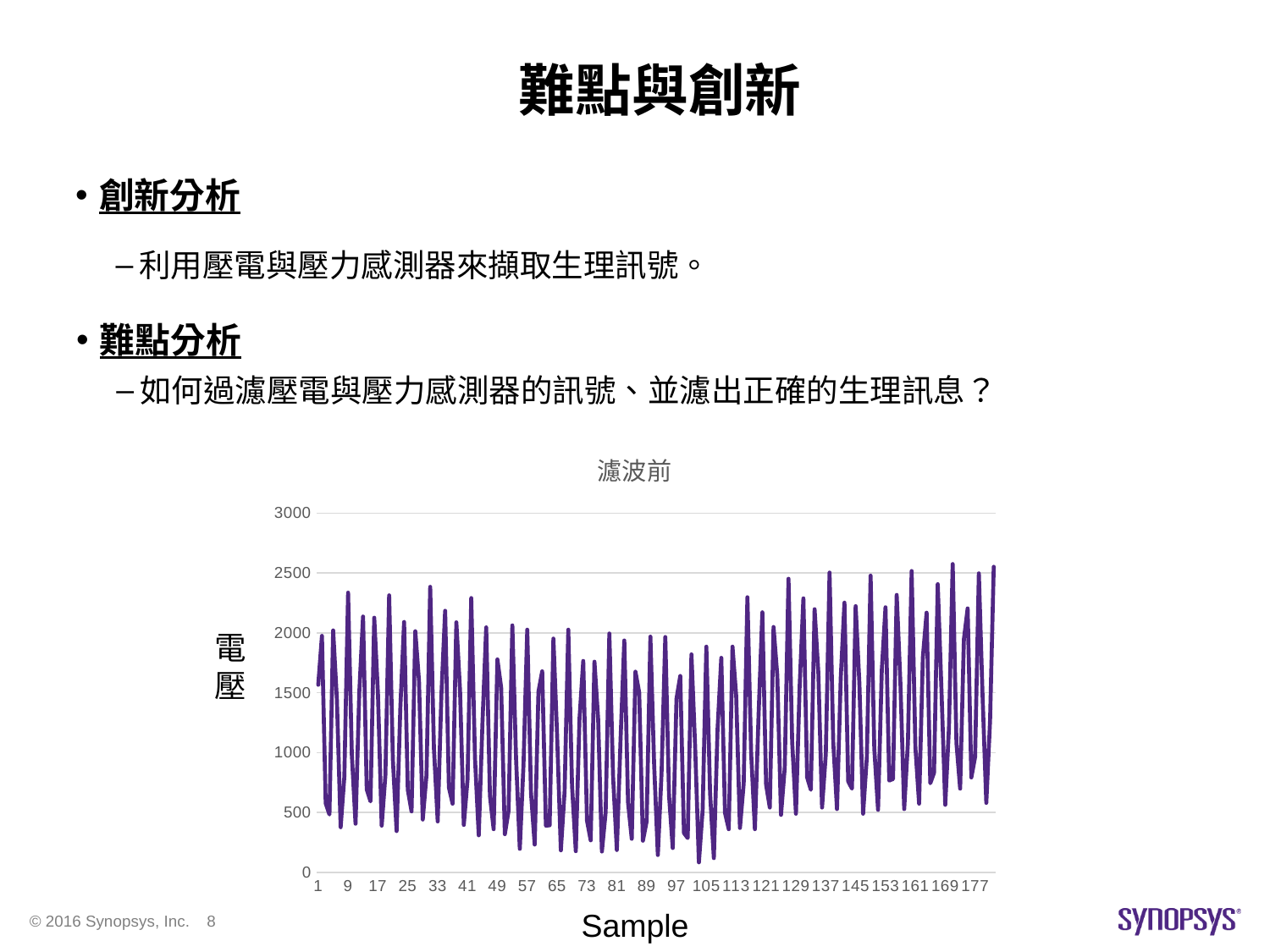

# 難點與創新
創新分析
利用壓電與壓力感測器來擷取生理訊號。

難點分析
如何過濾壓電與壓力感測器的訊號、並濾出正確的生理訊息？

### Chart: 濾波前

| Category |  |
|---|---|
電
壓
Sample